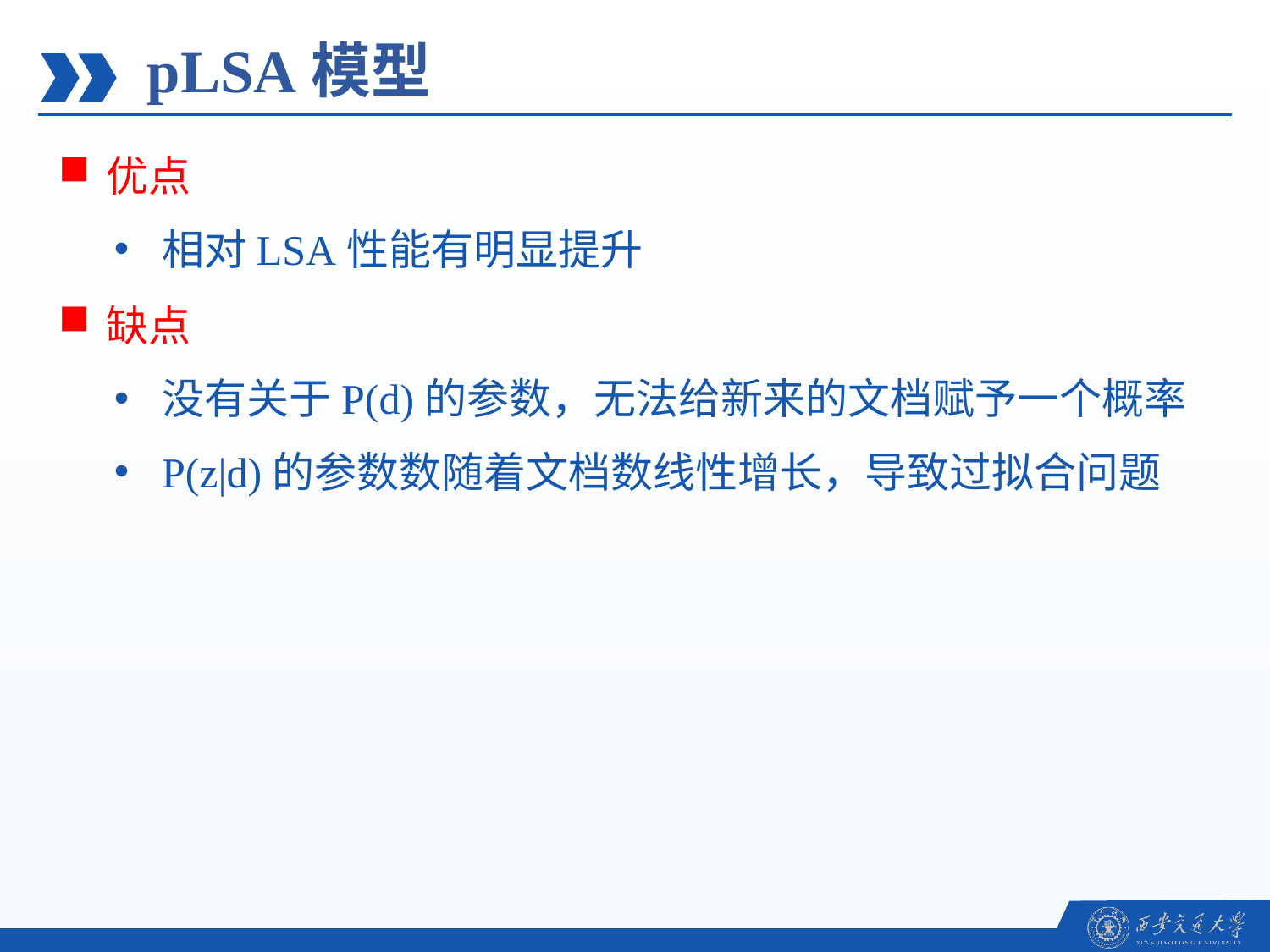

pLSA模型
优点
相对LSA性能有明显提升
缺点
没有关于P(d)的参数，无法给新来的文档赋予一个概率
P(z|d)的参数数随着文档数线性增长，导致过拟合问题